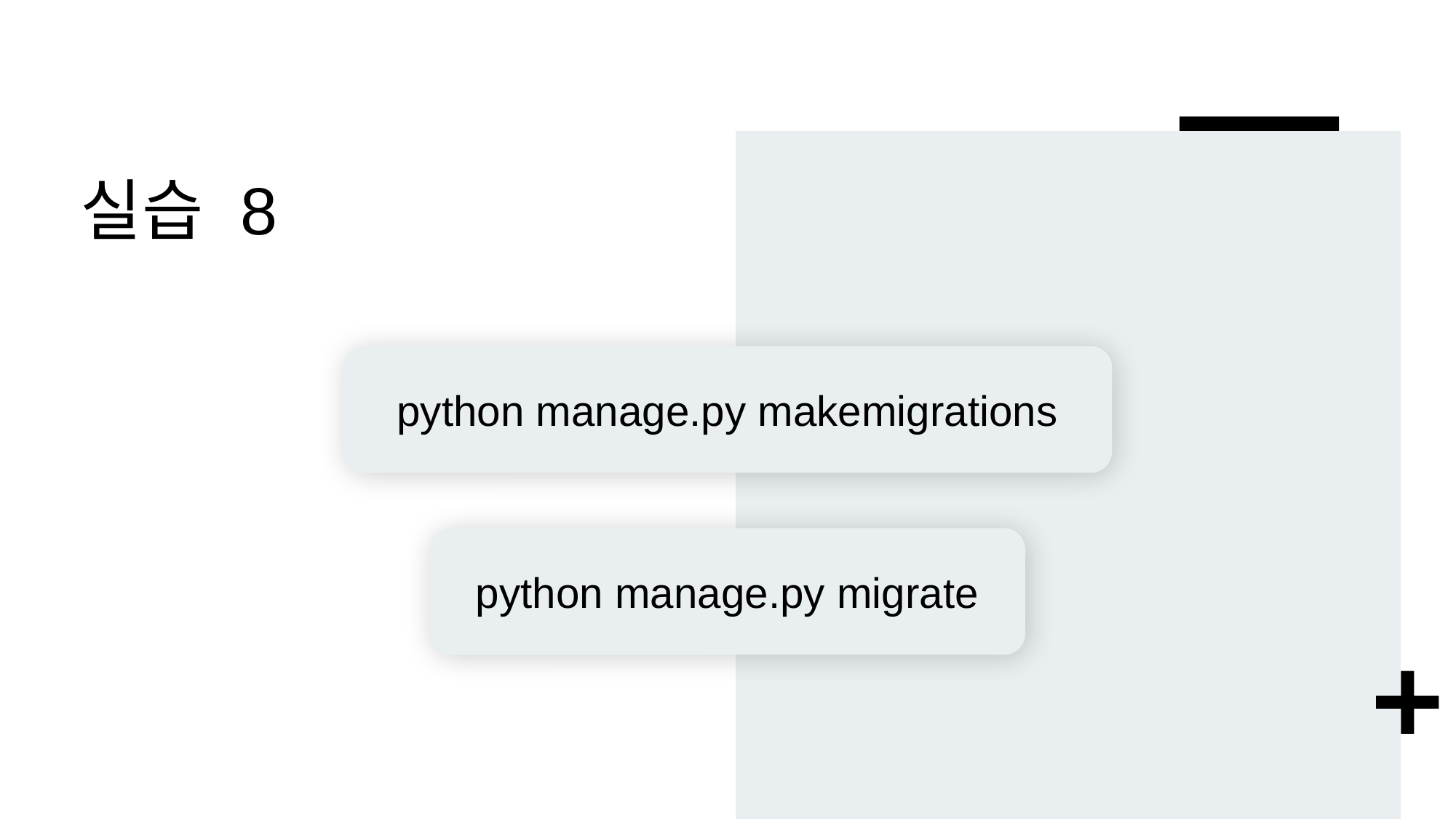

# 실습 8
python manage.py makemigrations
python manage.py migrate